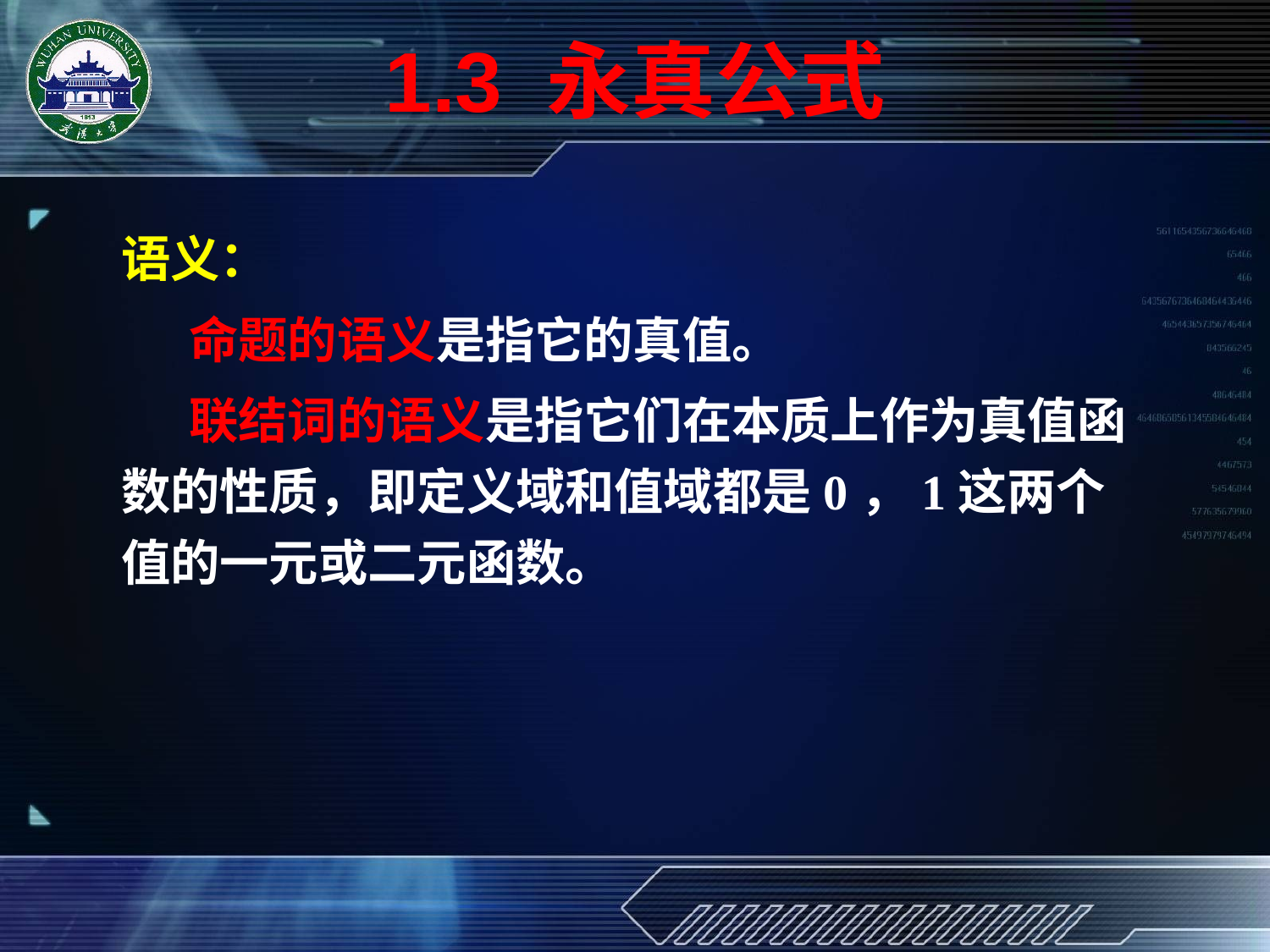

# 1.3 永真公式
语义：
     命题的语义是指它的真值。
     联结词的语义是指它们在本质上作为真值函数的性质，即定义域和值域都是0，1这两个值的一元或二元函数。